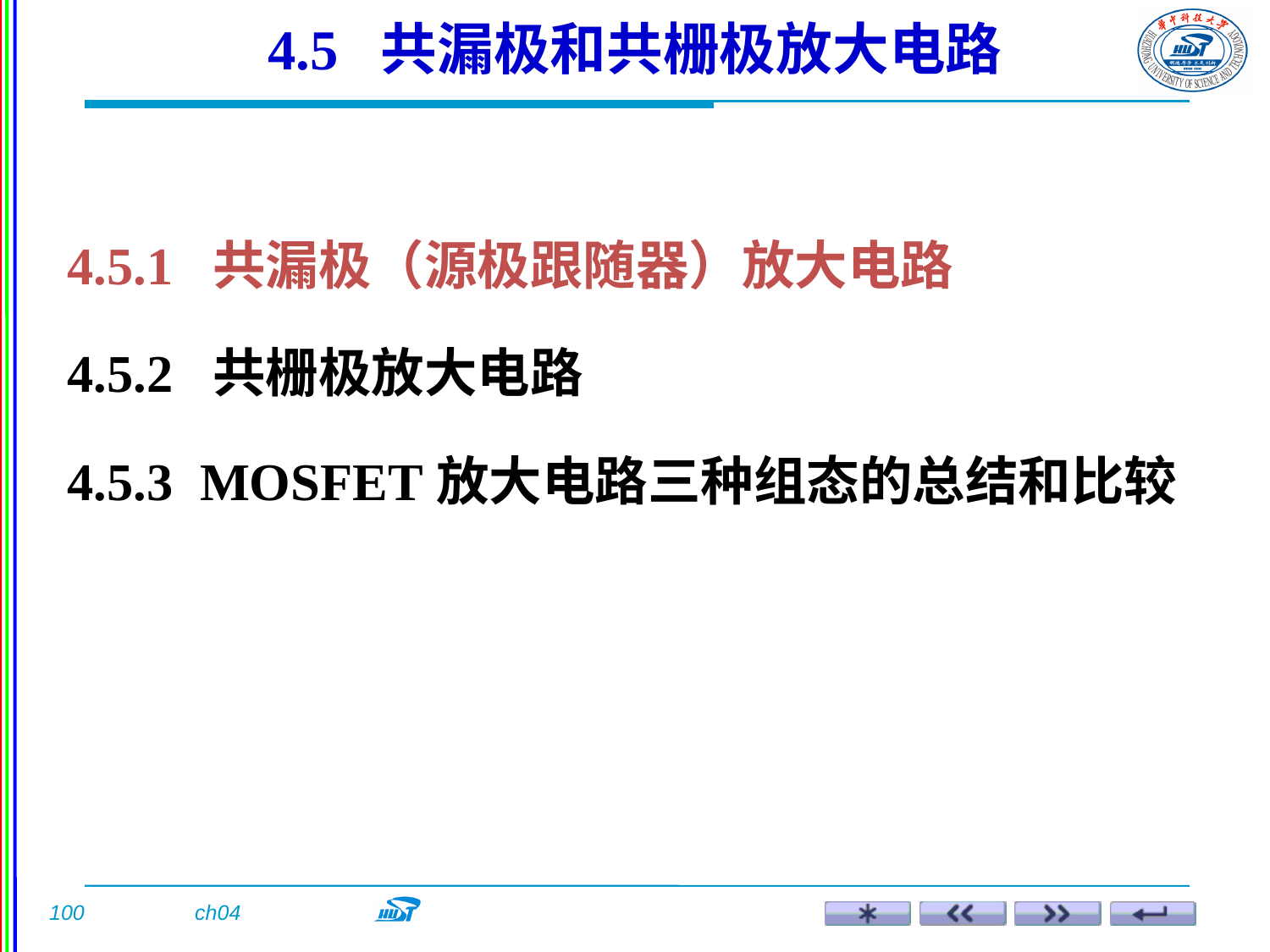

4.5  共漏极和共栅极放大电路
4.5.1  共漏极（源极跟随器）放大电路
4.5.2  共栅极放大电路
4.5.3  MOSFET放大电路三种组态的总结和比较